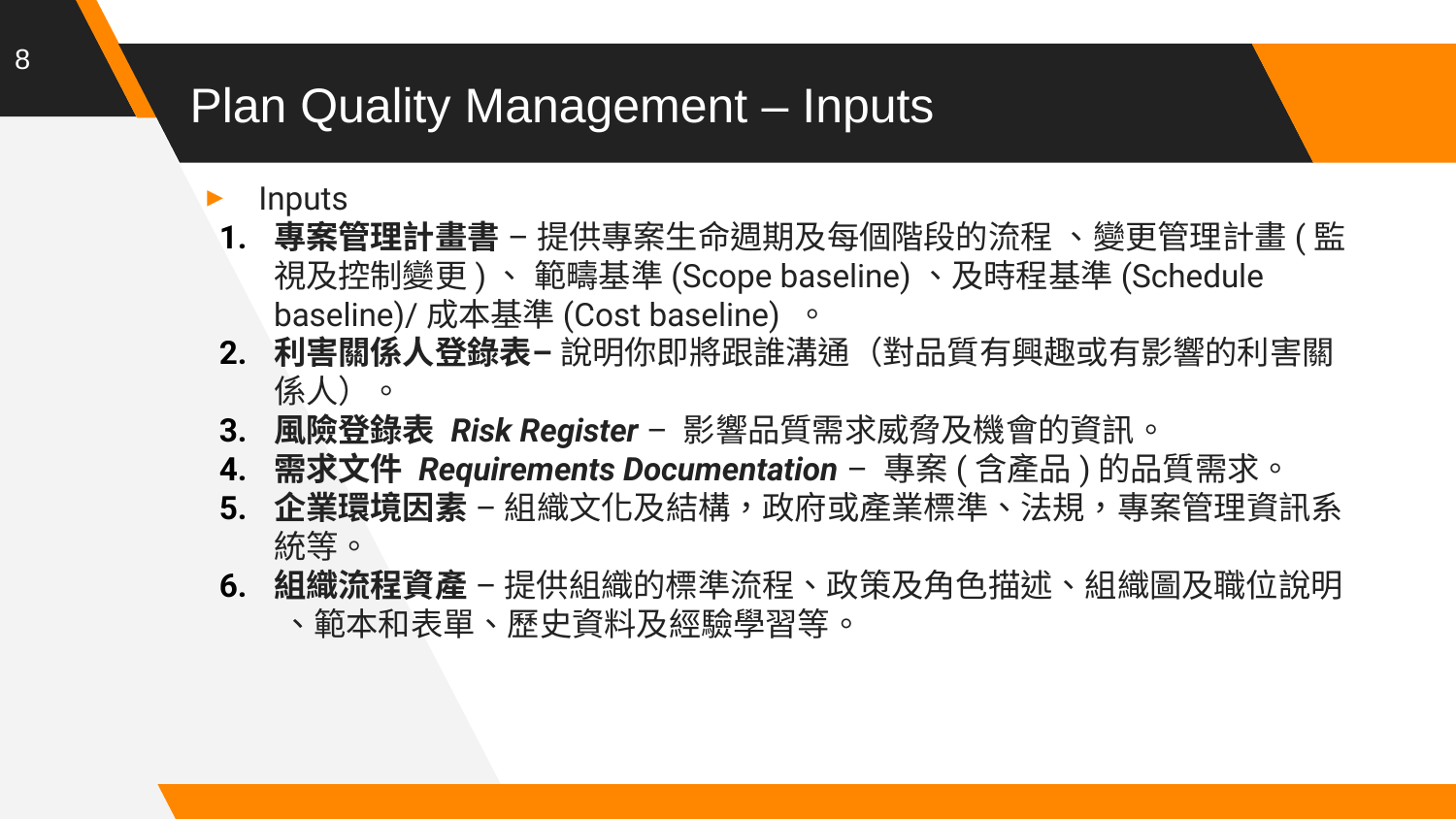

8
# Plan Quality Management – Inputs
Inputs
專案管理計畫書 – 提供專案生命週期及每個階段的流程 、變更管理計畫(監視及控制變更)、 範疇基準(Scope baseline)、及時程基準(Schedule baseline)/成本基準(Cost baseline) 。
利害關係人登錄表– 說明你即將跟誰溝通（對品質有興趣或有影響的利害關係人）。
風險登錄表 Risk Register – 影響品質需求威脅及機會的資訊。
需求文件 Requirements Documentation – 專案(含產品)的品質需求。
企業環境因素 – 組織文化及結構，政府或產業標準、法規，專案管理資訊系統等。
組織流程資產 – 提供組織的標準流程、政策及角色描述、組織圖及職位說明 、範本和表單、歷史資料及經驗學習等。